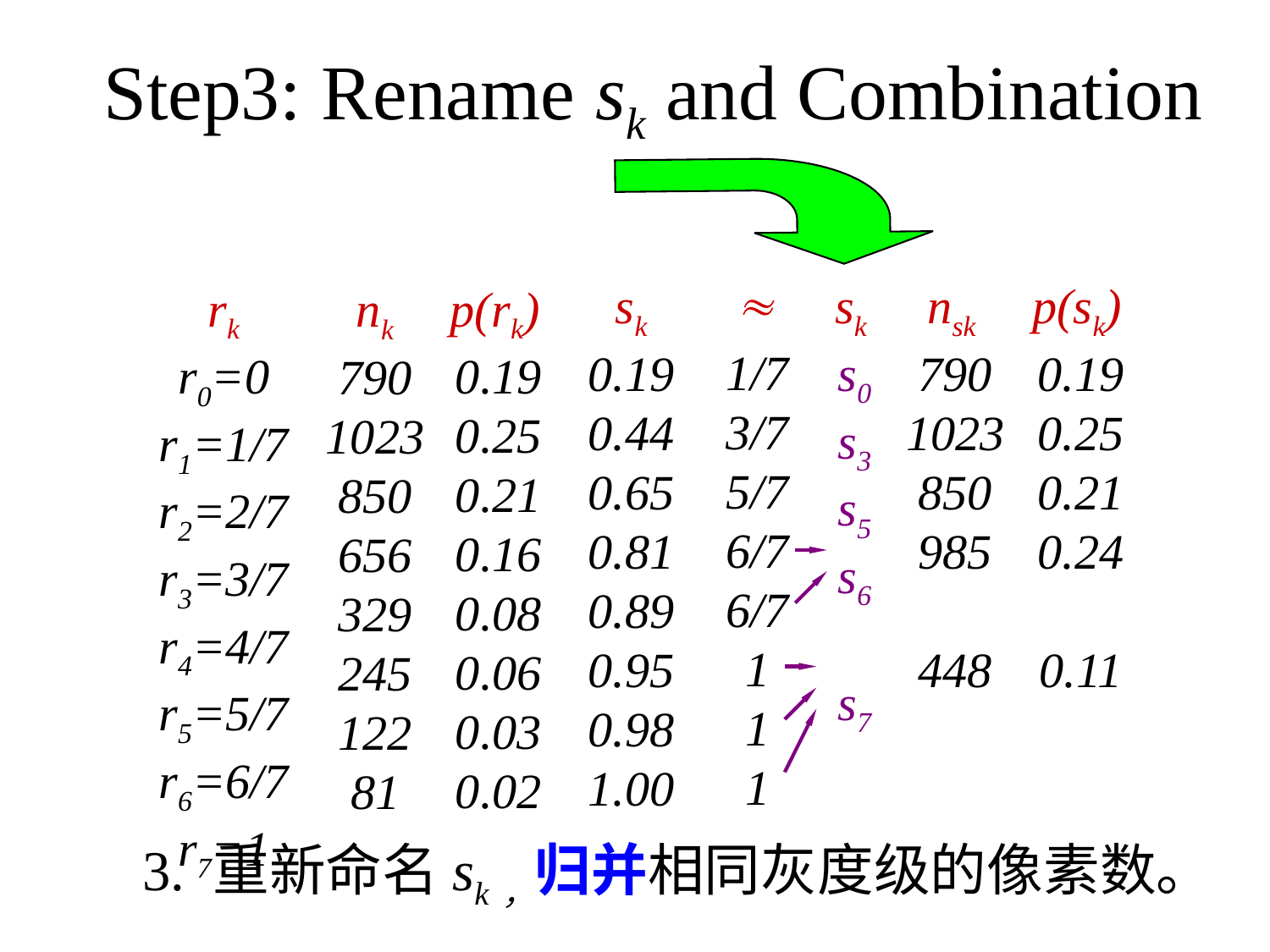

Step3: Rename sk and Combination

   nk
790
1023
850
656
329
245
122
81
≈
1/7
3/7
5/7
6/7
6/7
1
1
1
sk
0.19
0.44
0.65
0.81
0.89
0.95
0.98
1.00
sk
s0
s3
s5
s6

s7

nsk
790
1023
850
985

448

p(sk)
0.19
0.25
0.21
0.24

0.11

rk
r0=0
r1=1/7
r2=2/7
r3=3/7
r4=4/7
r5=5/7
r6=6/7
r7=1
p(rk)
0.19
0.25
0.21
0.16
0.08
0.06
0.03
0.02

3. 重新命名sk，归并相同灰度级的像素数。